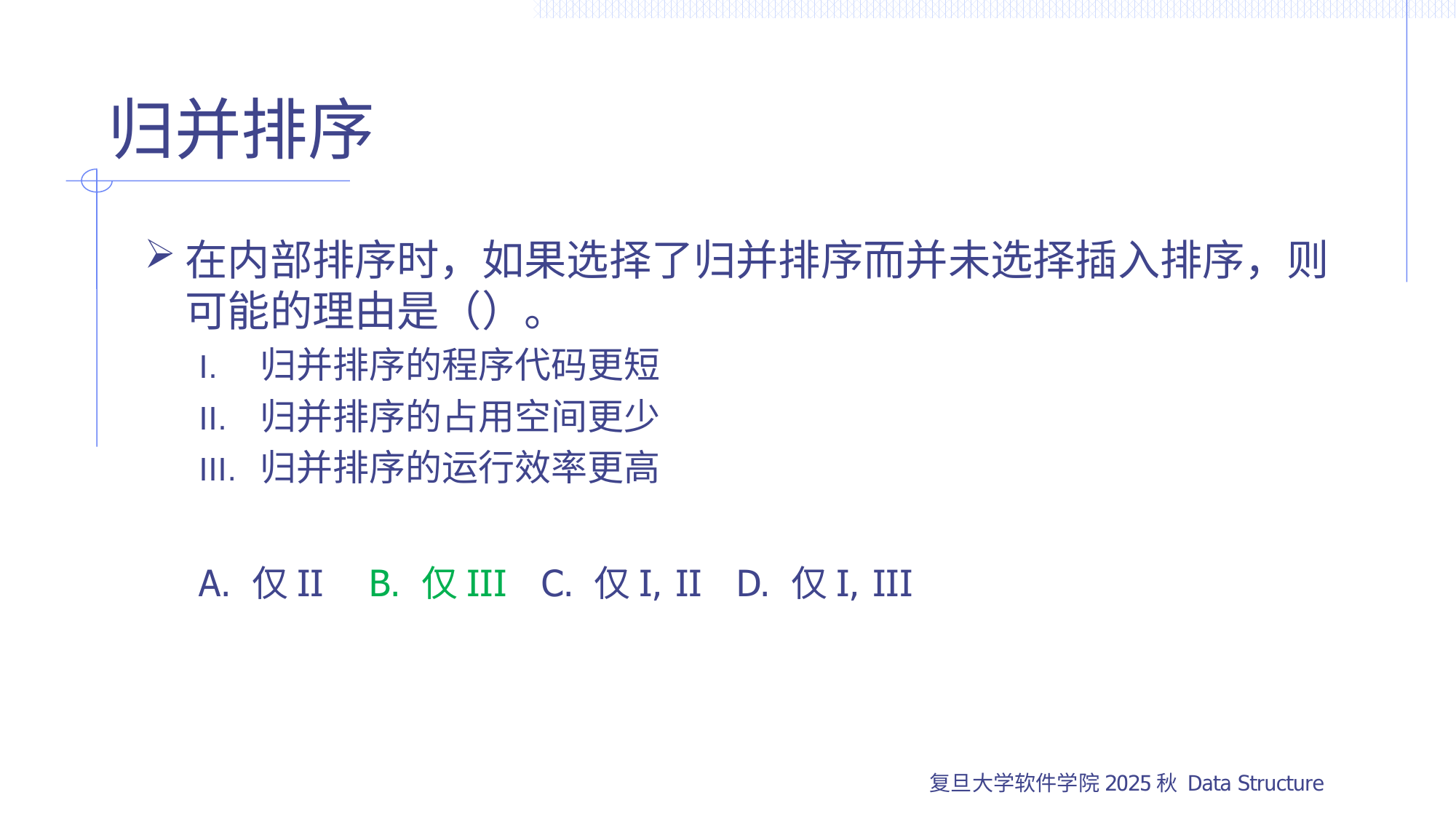

# 归并排序
在内部排序时，如果选择了归并排序而并未选择插入排序，则可能的理由是（）。
归并排序的程序代码更短
归并排序的占用空间更少
归并排序的运行效率更高

A. 仅II    B. 仅III   C. 仅I, II   D. 仅I, III